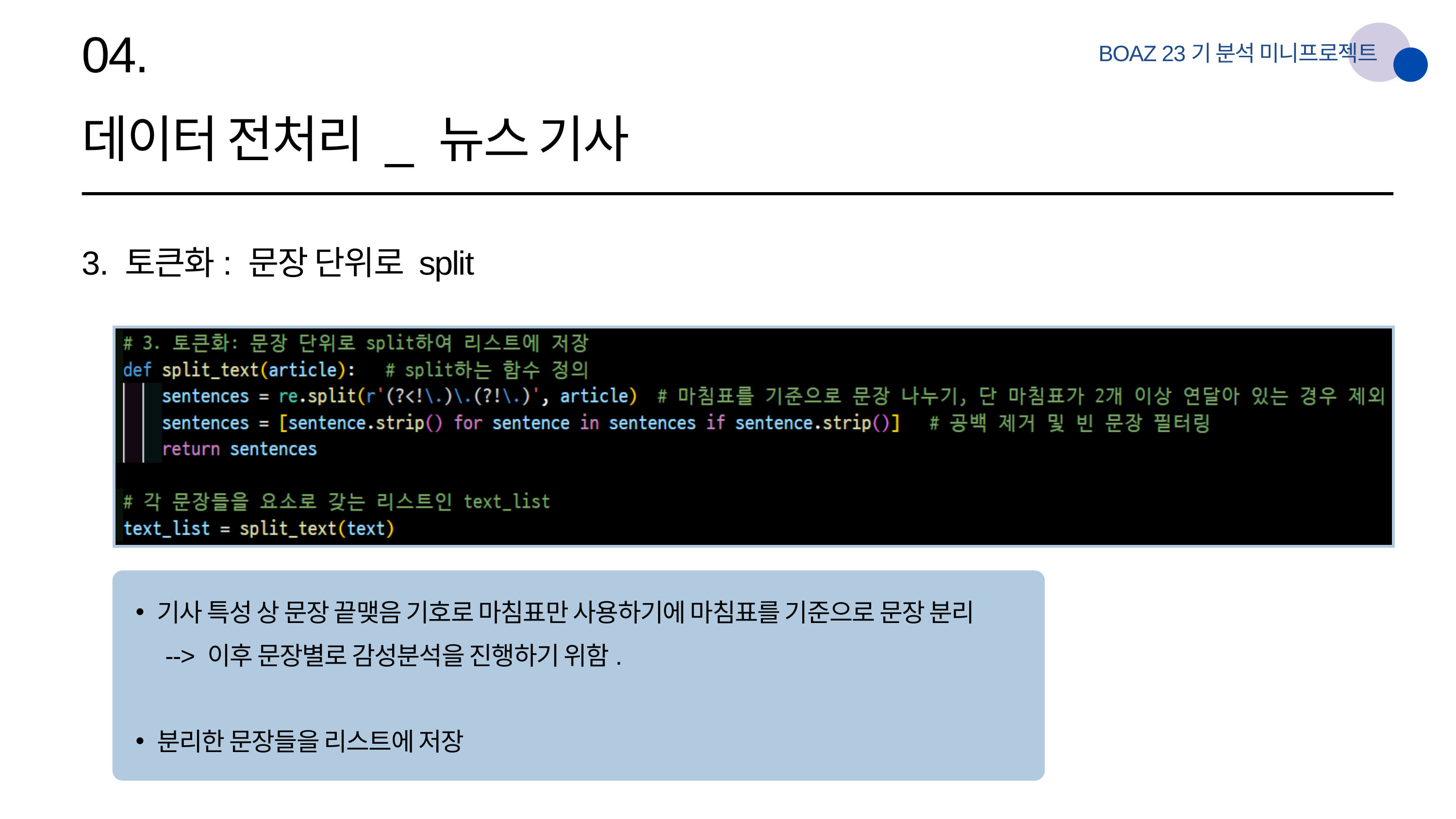

04.

BOAZ 23기 분석 미니프로젝트

데이터 전처리 _ 뉴스 기사

3. 토큰화: 문장 단위로 split

기사 특성 상 문장 끝맺음 기호로 마침표만 사용하기에 마침표를 기준으로 문장 분리
        --> 이후 문장별로 감성분석을 진행하기 위함.

분리한 문장들을 리스트에 저장